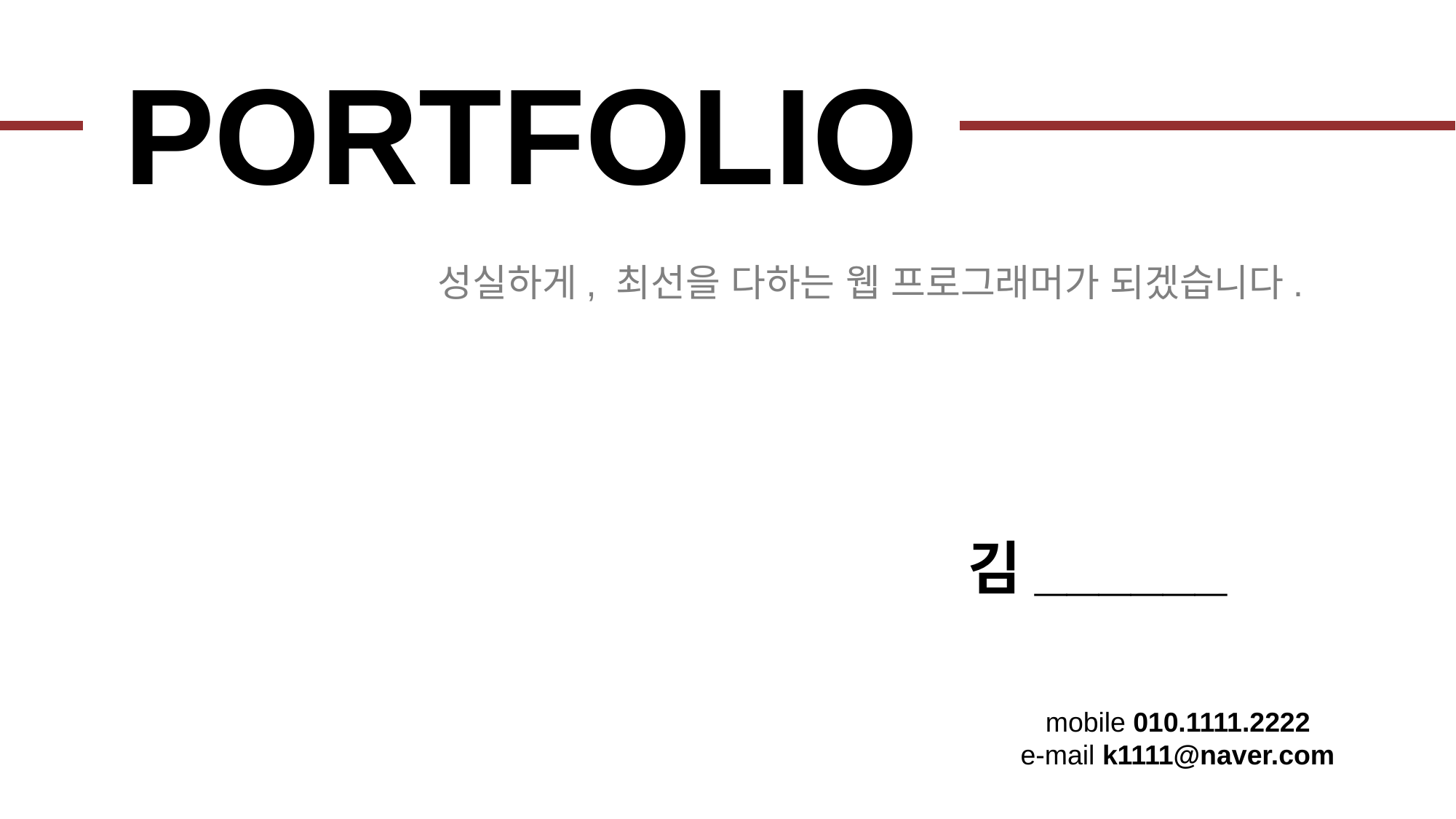

PORTFOLIO
성실하게, 최선을 다하는 웹 프로그래머가 되겠습니다.
김______

mobile 010.1111.2222
e-mail k1111@naver.com